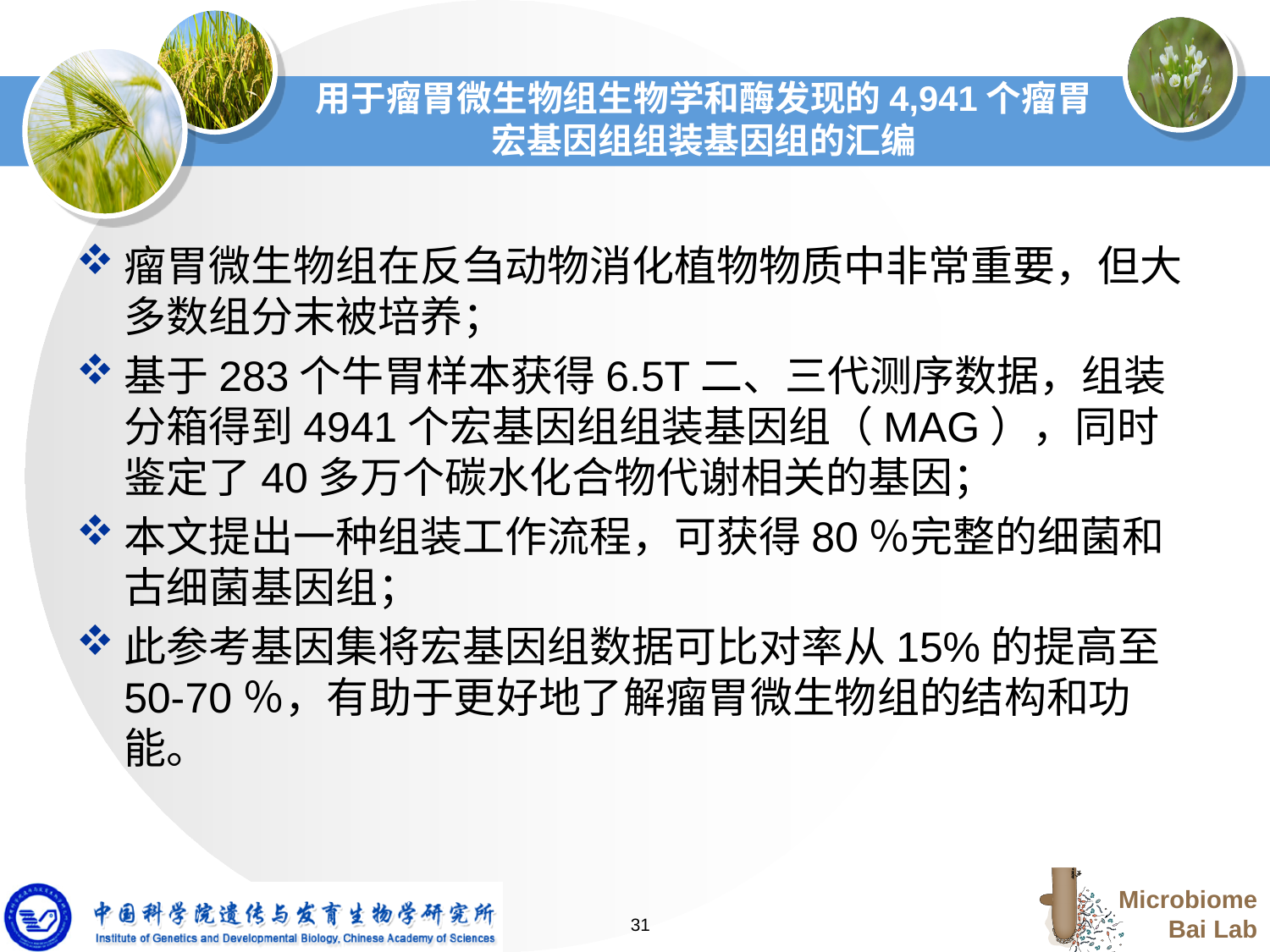

# 用于瘤胃微生物组生物学和酶发现的4,941个瘤胃宏基因组组装基因组的汇编
瘤胃微生物组在反刍动物消化植物物质中非常重要，但大多数组分末被培养；
基于283个牛胃样本获得6.5T二、三代测序数据，组装分箱得到4941个宏基因组组装基因组（MAG），同时鉴定了40多万个碳水化合物代谢相关的基因；
本文提出一种组装工作流程，可获得80％完整的细菌和古细菌基因组；
此参考基因集将宏基因组数据可比对率从15%的提高至50-70％，有助于更好地了解瘤胃微生物组的结构和功能。

31